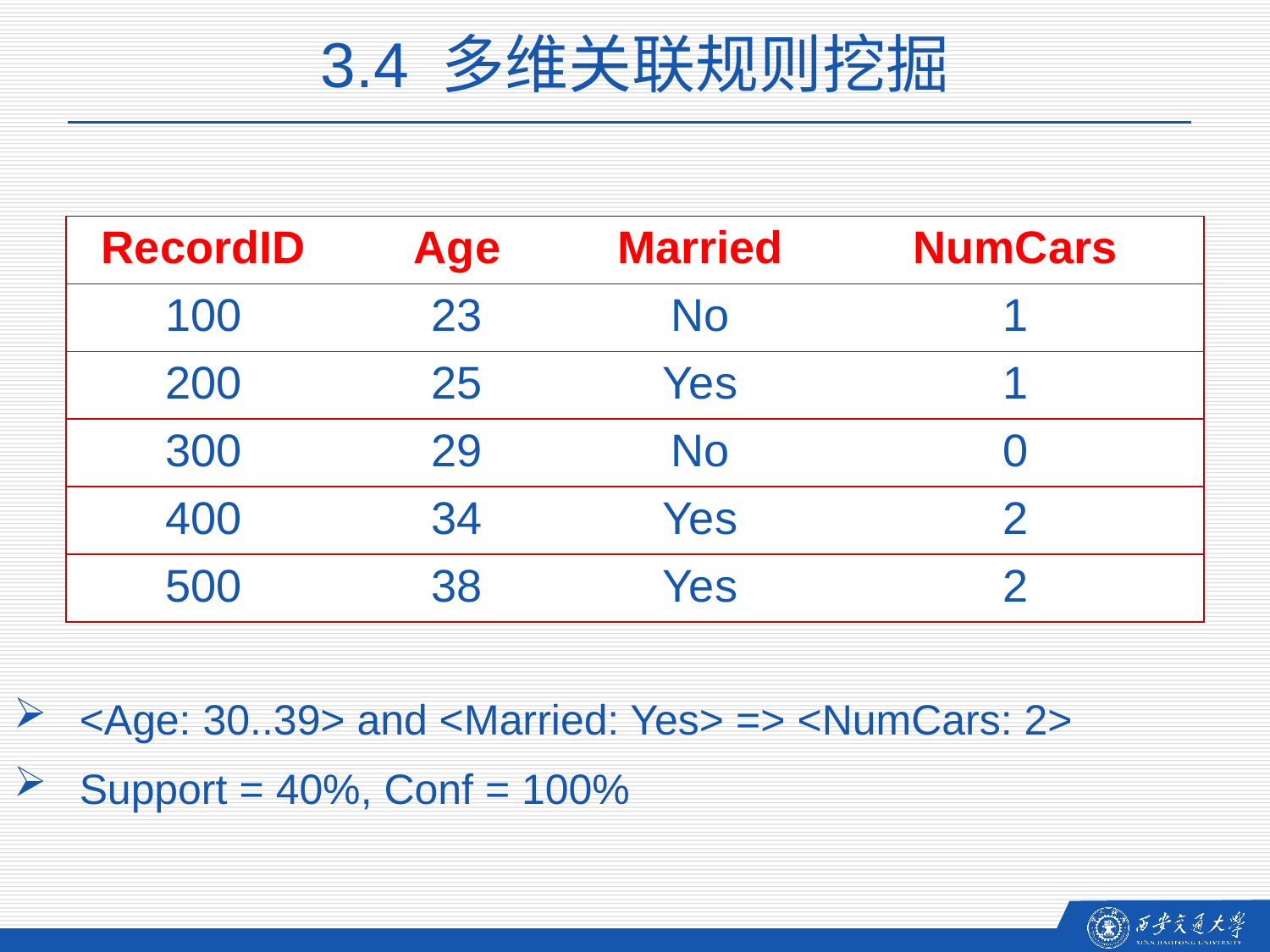

3.4 多维关联规则挖掘
| RecordID | Age | Married | NumCars |
| --- | --- | --- | --- |
| 100 | 23 | No | 1 |
| 200 | 25 | Yes | 1 |
| 300 | 29 | No | 0 |
| 400 | 34 | Yes | 2 |
| 500 | 38 | Yes | 2 |
<Age: 30..39> and <Married: Yes> => <NumCars: 2>
Support = 40%, Conf = 100%